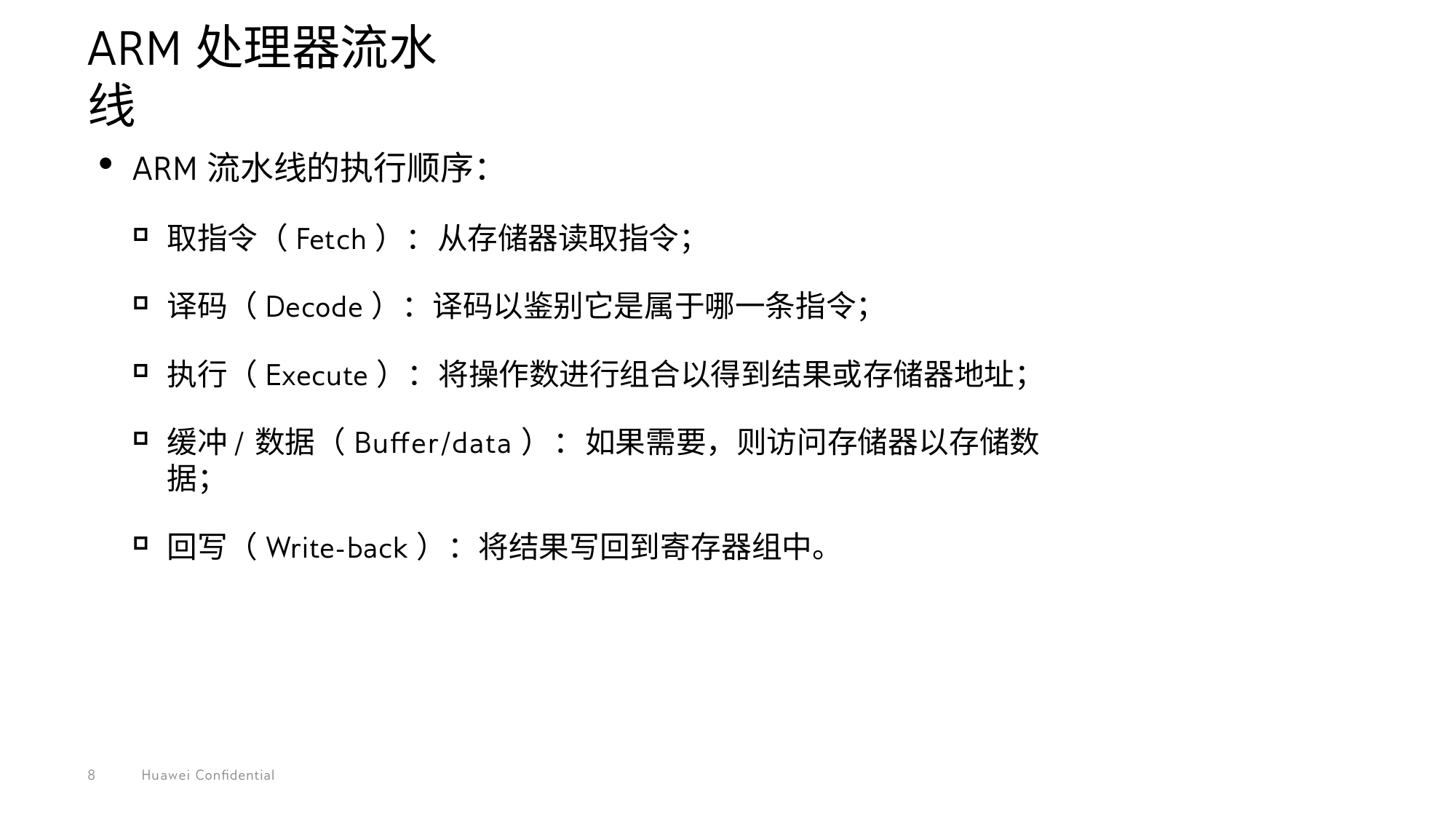

# ARM处理器流水线
ARM流水线的执行顺序：

取指令（Fetch）：从存储器读取指令；

译码（Decode）：译码以鉴别它是属于哪一条指令；

执行（Execute）：将操作数进行组合以得到结果或存储器地址；

缓冲/数据（Buffer/data）：如果需要，则访问存储器以存储数据；

回写（Write-back）：将结果写回到寄存器组中。
Huawei Confidential
8